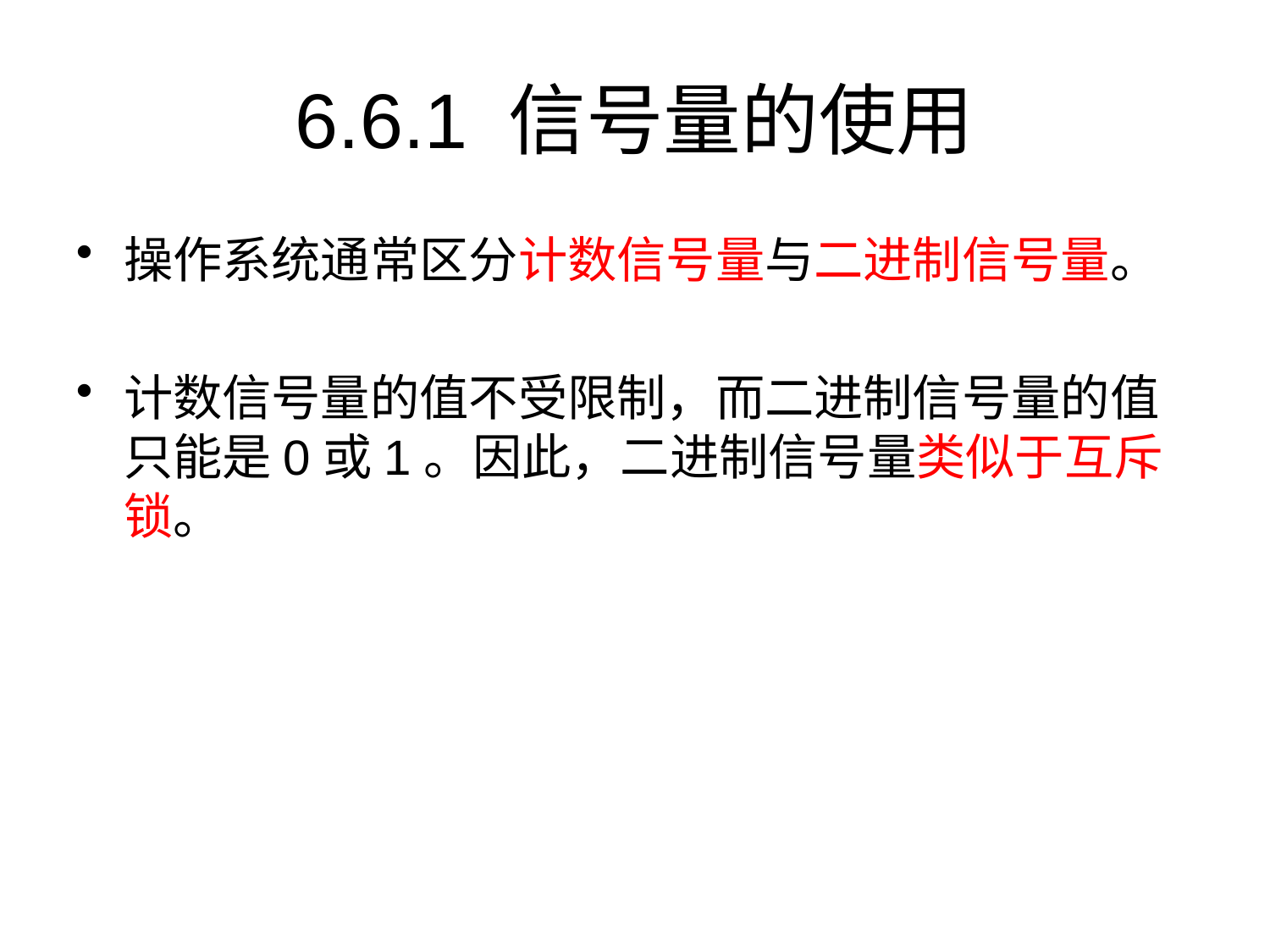

# 6.6.1 信号量的使用
操作系统通常区分计数信号量与二进制信号量。

计数信号量的值不受限制，而二进制信号量的值只能是0或1。因此，二进制信号量类似于互斥锁。